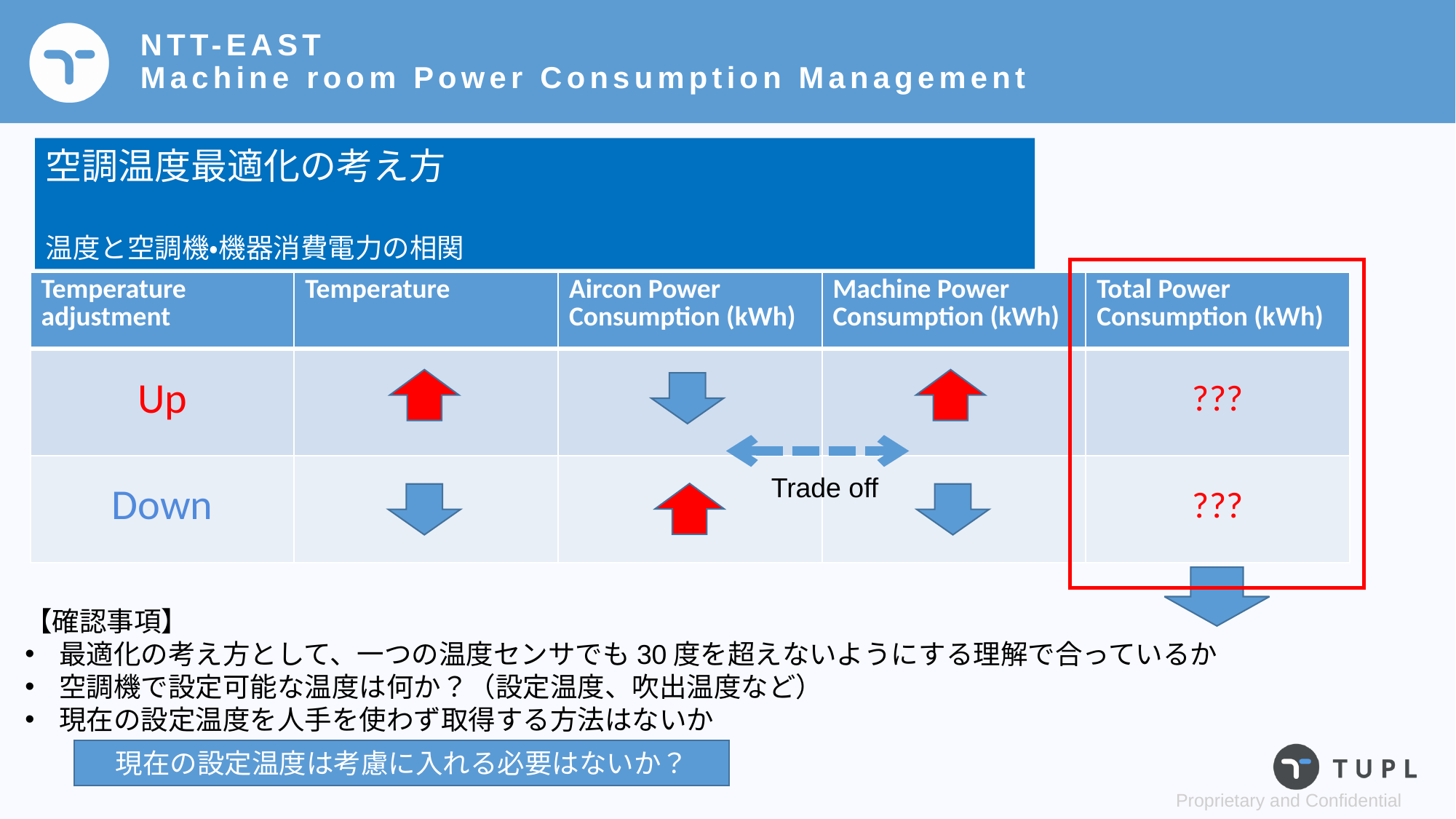

# NTT-EAST Machine room Power Consumption Management
空調温度最適化の考え方

温度と空調機・機器消費電力の相関

| Temperature adjustment | Temperature | Aircon Power Consumption (kWh) | Machine Power Consumption (kWh) | Total Power Consumption (kWh) |
| --- | --- | --- | --- | --- |
| Up |  |  |  | ??? |
| Down |  |  |  | ??? |

Trade off

【確認事項】
最適化の考え方として、一つの温度センサでも30度を超えないようにする理解で合っているか
空調機で設定可能な温度は何か？（設定温度、吹出温度など）
現在の設定温度を人手を使わず取得する方法はないか

現在の設定温度は考慮に入れる必要はないか？